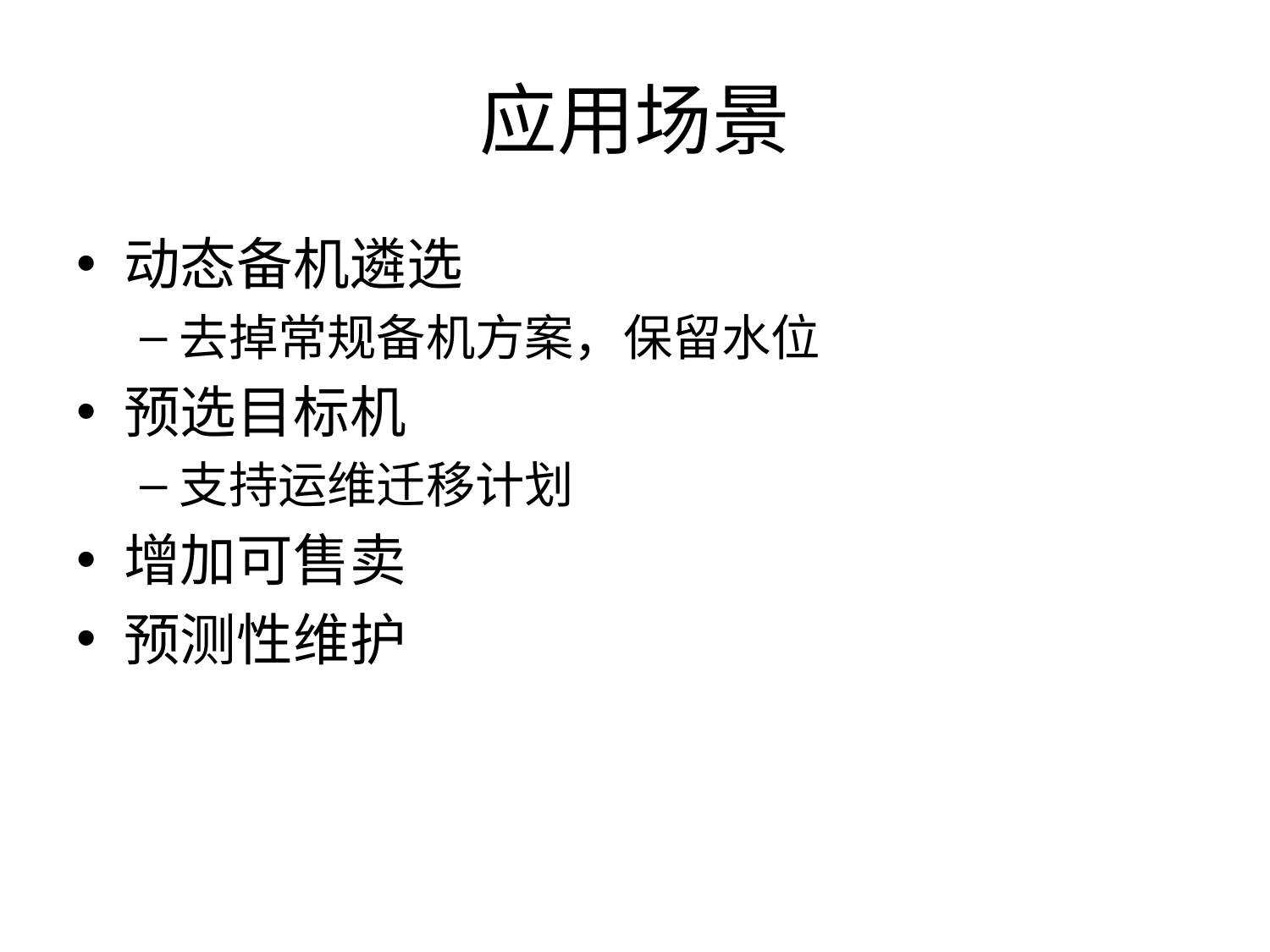

# 应用场景
动态备机遴选
去掉常规备机方案，保留水位
预选目标机
支持运维迁移计划
增加可售卖
预测性维护